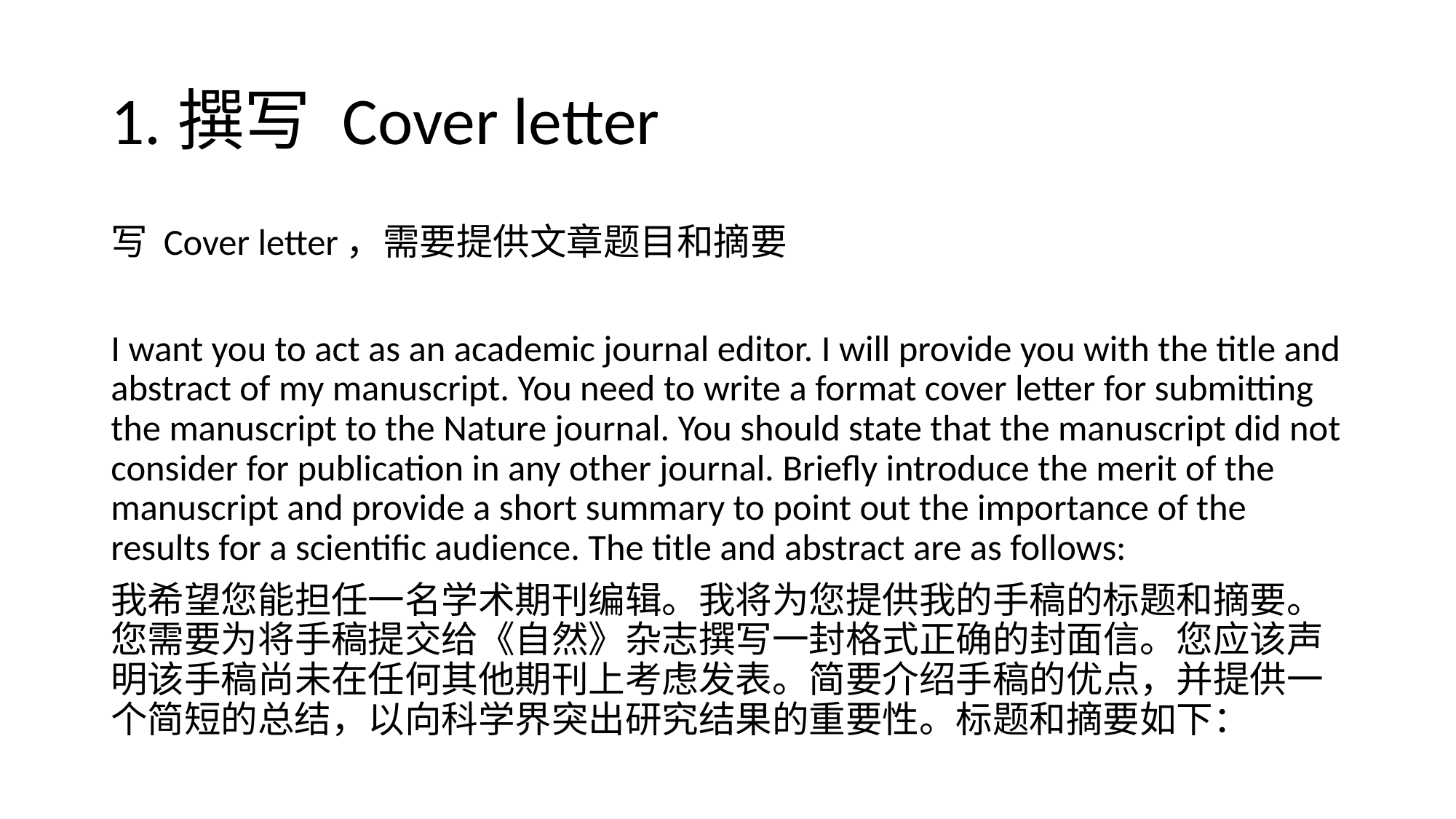

# 1.撰写 Cover letter
写 Cover letter，需要提供文章题目和摘要

I want you to act as an academic journal editor. I will provide you with the title and abstract of my manuscript. You need to write a format cover letter for submitting the manuscript to the Nature journal. You should state that the manuscript did not consider for publication in any other journal. Briefly introduce the merit of the manuscript and provide a short summary to point out the importance of the results for a scientific audience. The title and abstract are as follows:
我希望您能担任一名学术期刊编辑。我将为您提供我的手稿的标题和摘要。您需要为将手稿提交给《自然》杂志撰写一封格式正确的封面信。您应该声明该手稿尚未在任何其他期刊上考虑发表。简要介绍手稿的优点，并提供一个简短的总结，以向科学界突出研究结果的重要性。标题和摘要如下：